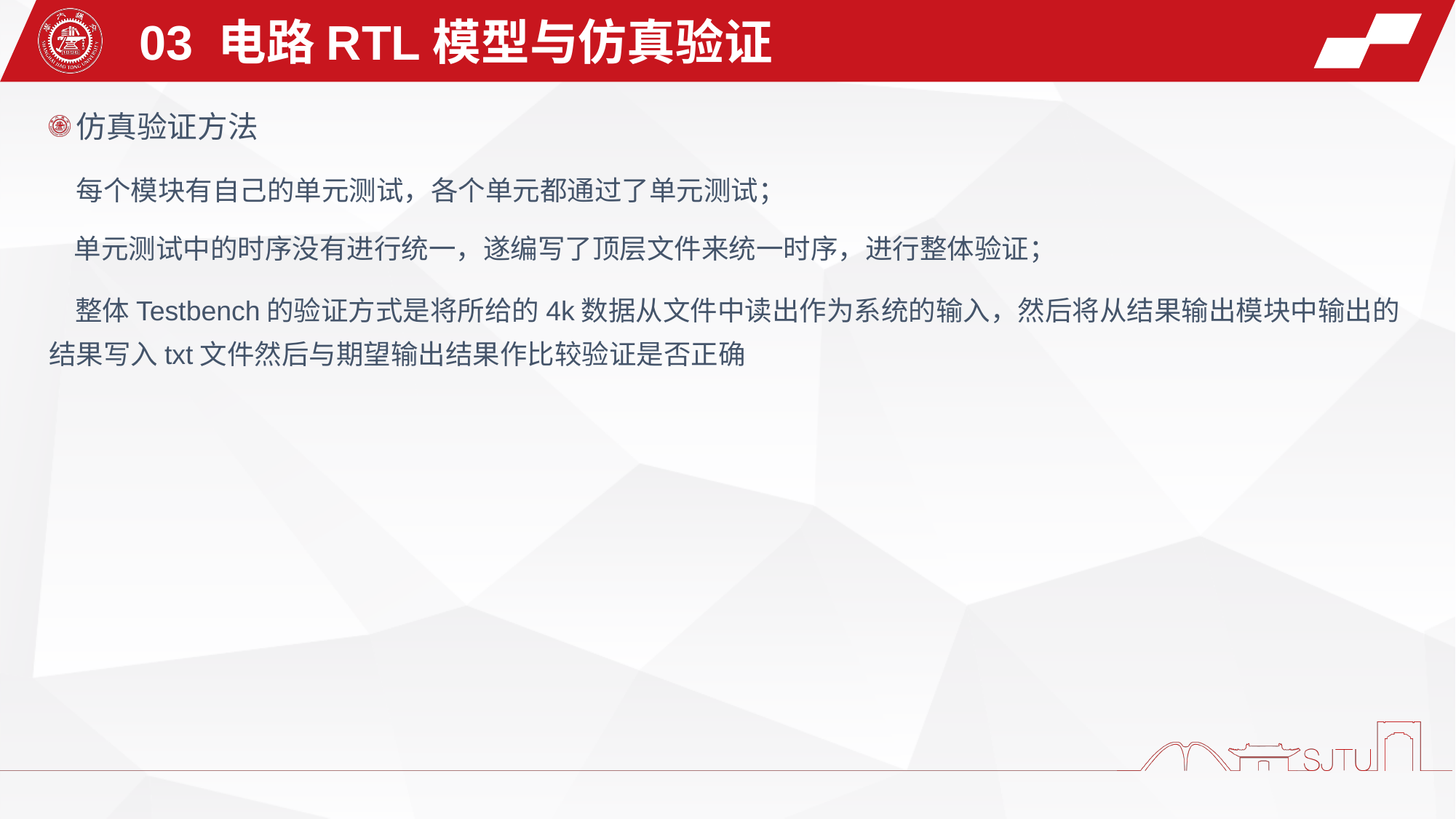

03 电路RTL模型与仿真验证
仿真验证方法
   每个模块有自己的单元测试，各个单元都通过了单元测试；
   单元测试中的时序没有进行统一，遂编写了顶层文件来统一时序，进行整体验证；
   整体Testbench的验证方式是将所给的4k数据从文件中读出作为系统的输入，然后将从结果输出模块中输出的 结果写入txt文件然后与期望输出结果作比较验证是否正确